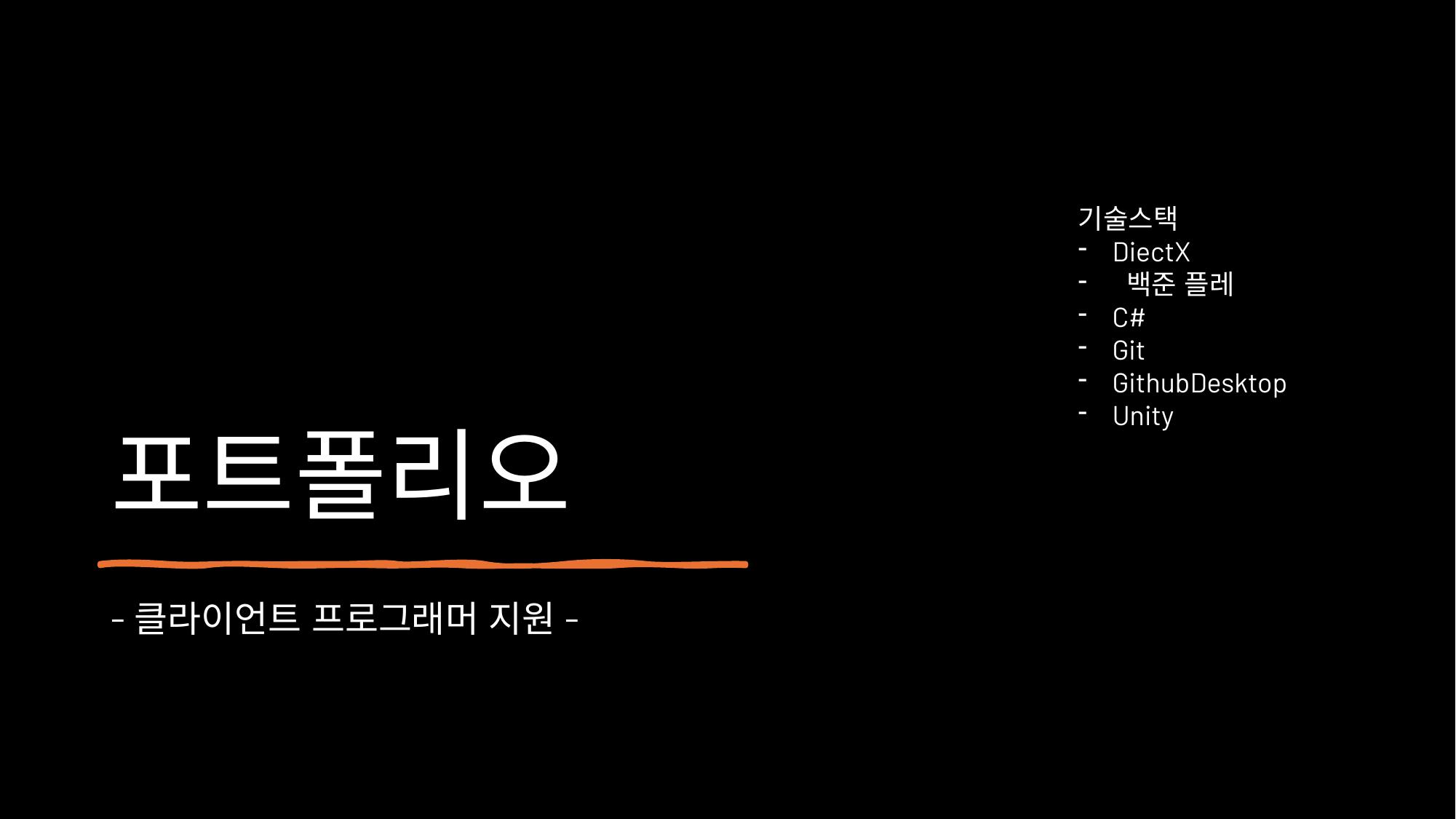

포트폴리오
기술스택
DiectX
 백준 플레
C#
Git
GithubDesktop
Unity

-클라이언트 프로그래머 지원-